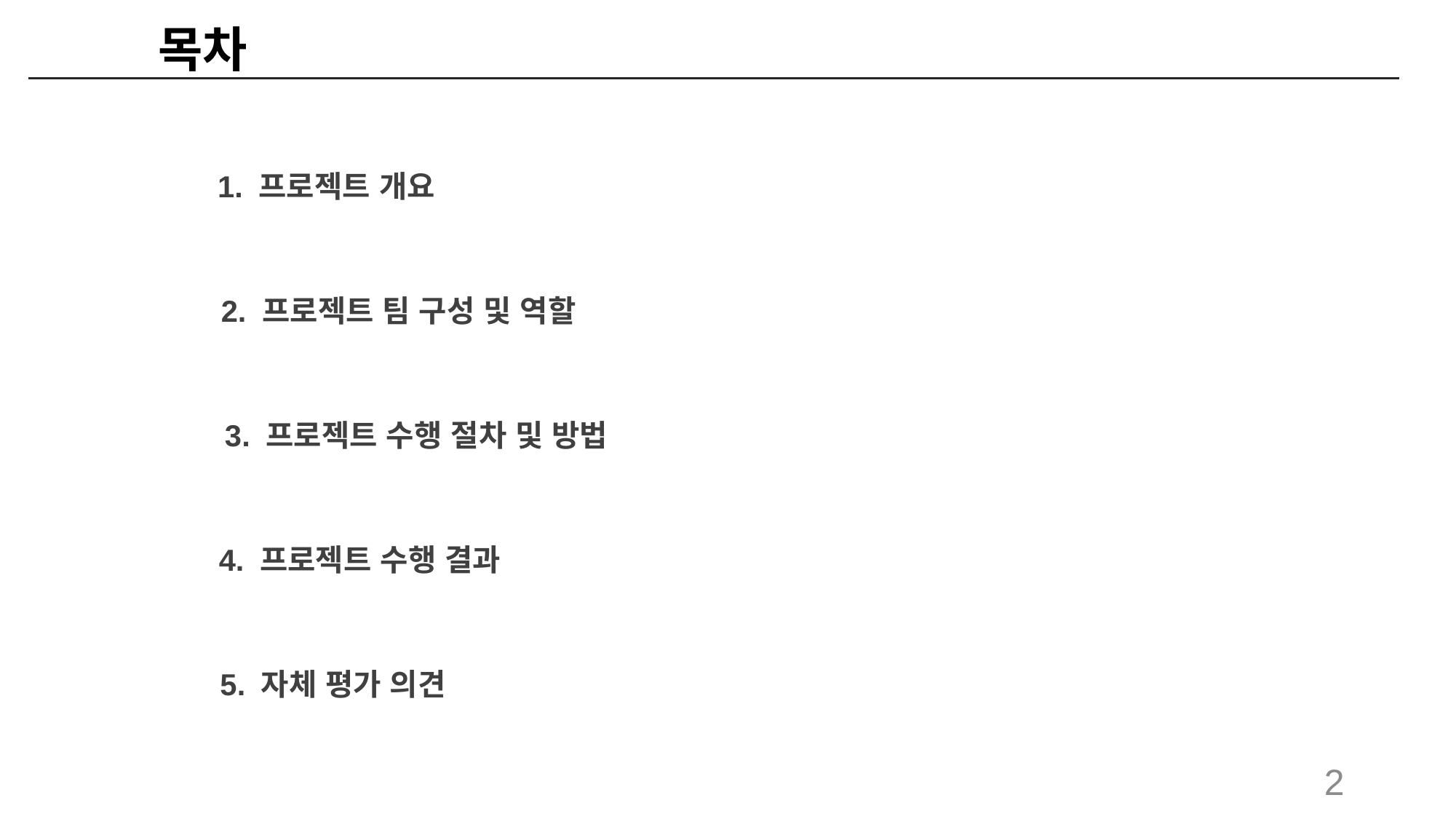

목차
1. 프로젝트 개요
2. 프로젝트 팀 구성 및 역할
3. 프로젝트 수행 절차 및 방법
4. 프로젝트 수행 결과
5. 자체 평가 의견
2